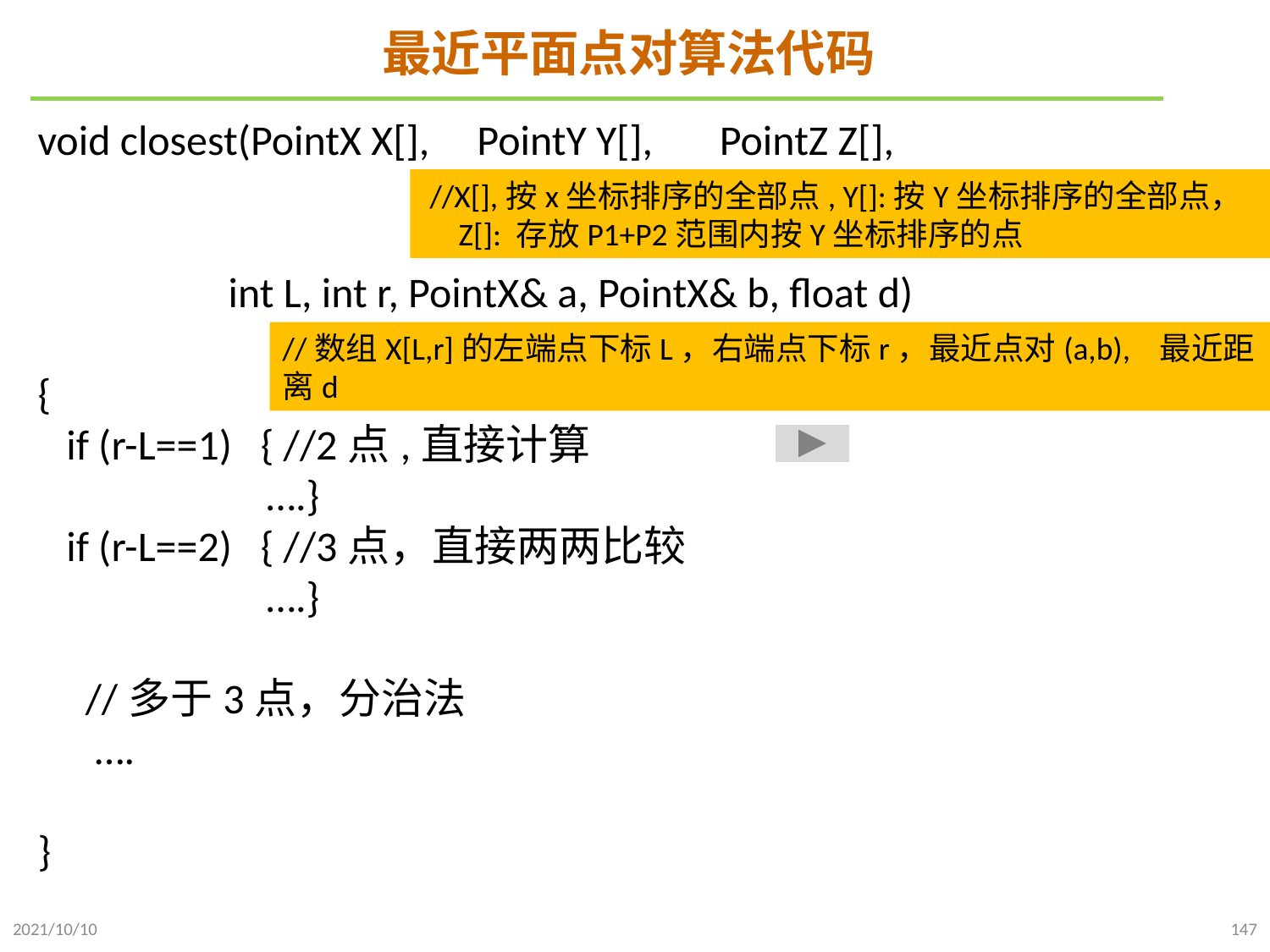

# 最近平面点对算法代码
void closest(PointX X[],     PointY Y[],       PointZ Z[],

                    int L, int r, PointX& a, PointX& b, float d)

{
   if (r-L==1)   { //2点,直接计算
                        ….}
   if (r-L==2)   { //3点，直接两两比较
                        ….}

     //多于3点，分治法
      ….

}
 //X[],按x坐标排序的全部点, Y[]:按Y坐标排序的全部点，
     Z[]: 存放P1+P2范围内按Y坐标排序的点
//数组X[L,r]的左端点下标L，右端点下标r，最近点对(a,b),   最近距离d

2021/10/10
147